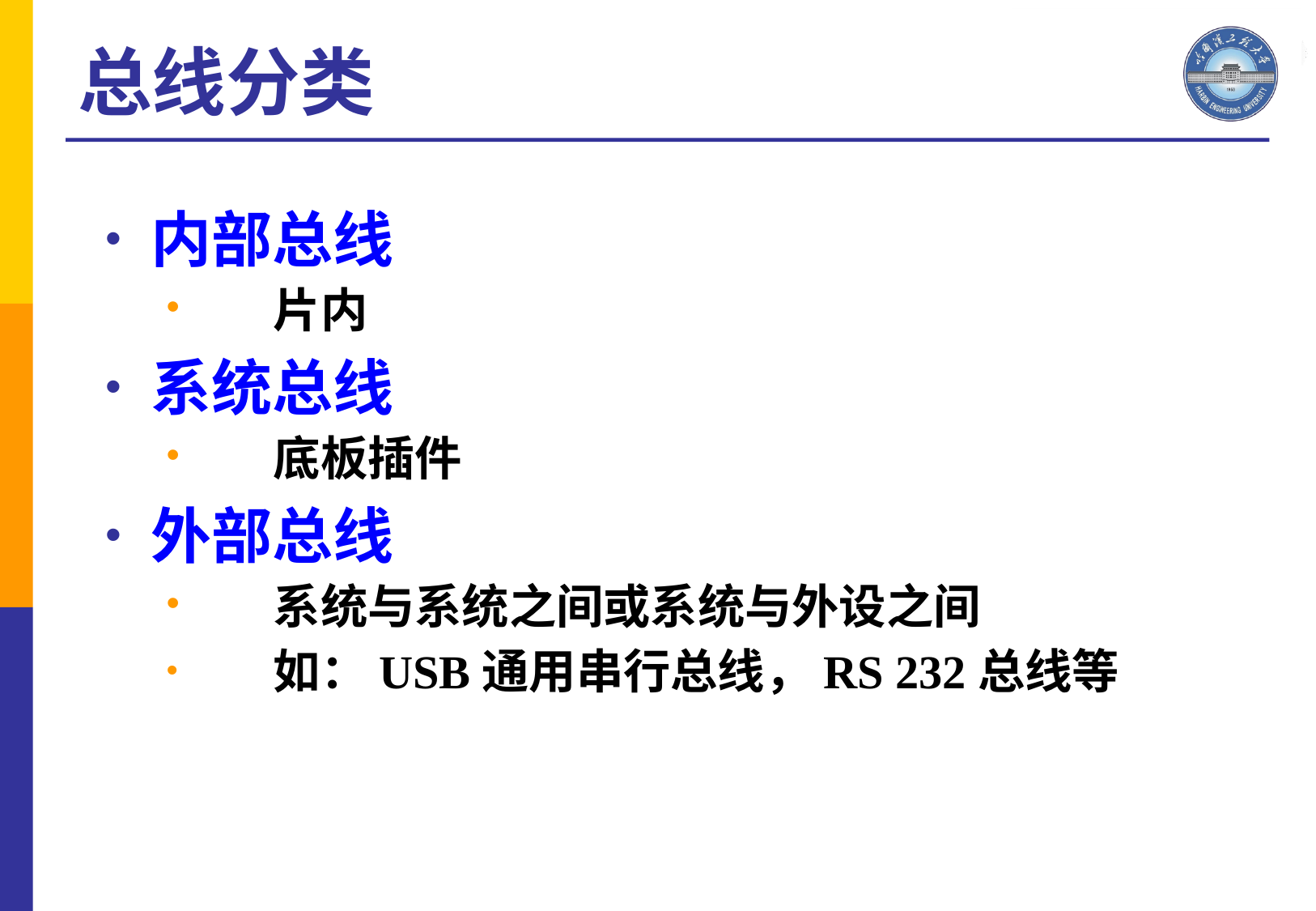

总线分类
内部总线
	片内

系统总线
	底板插件

外部总线
	系统与系统之间或系统与外设之间
	如：USB通用串行总线，RS 232总线等